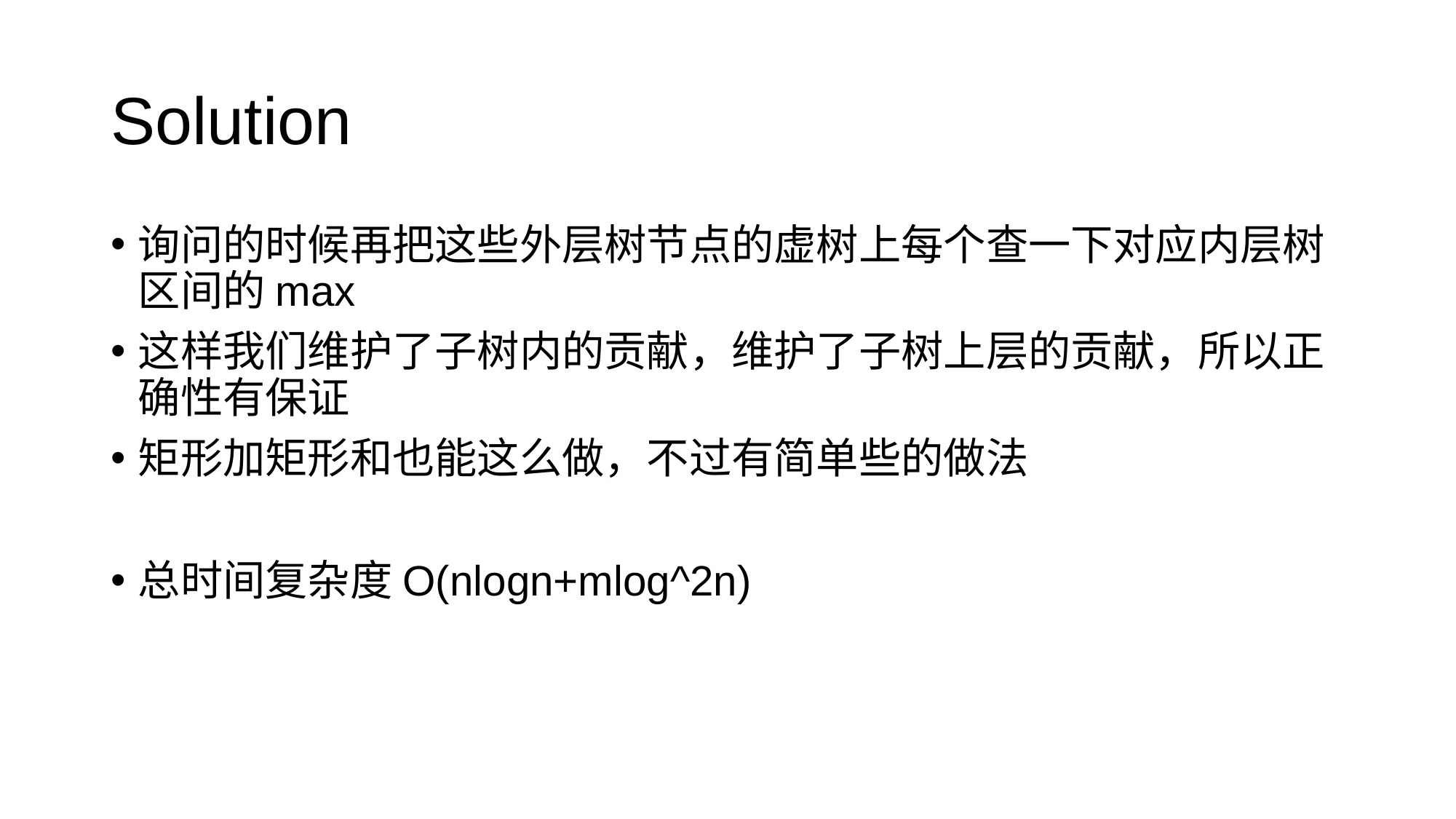

# Solution
询问的时候再把这些外层树节点的虚树上每个查一下对应内层树区间的max
这样我们维护了子树内的贡献，维护了子树上层的贡献，所以正确性有保证
矩形加矩形和也能这么做，不过有简单些的做法

总时间复杂度O(nlogn+mlog^2n)